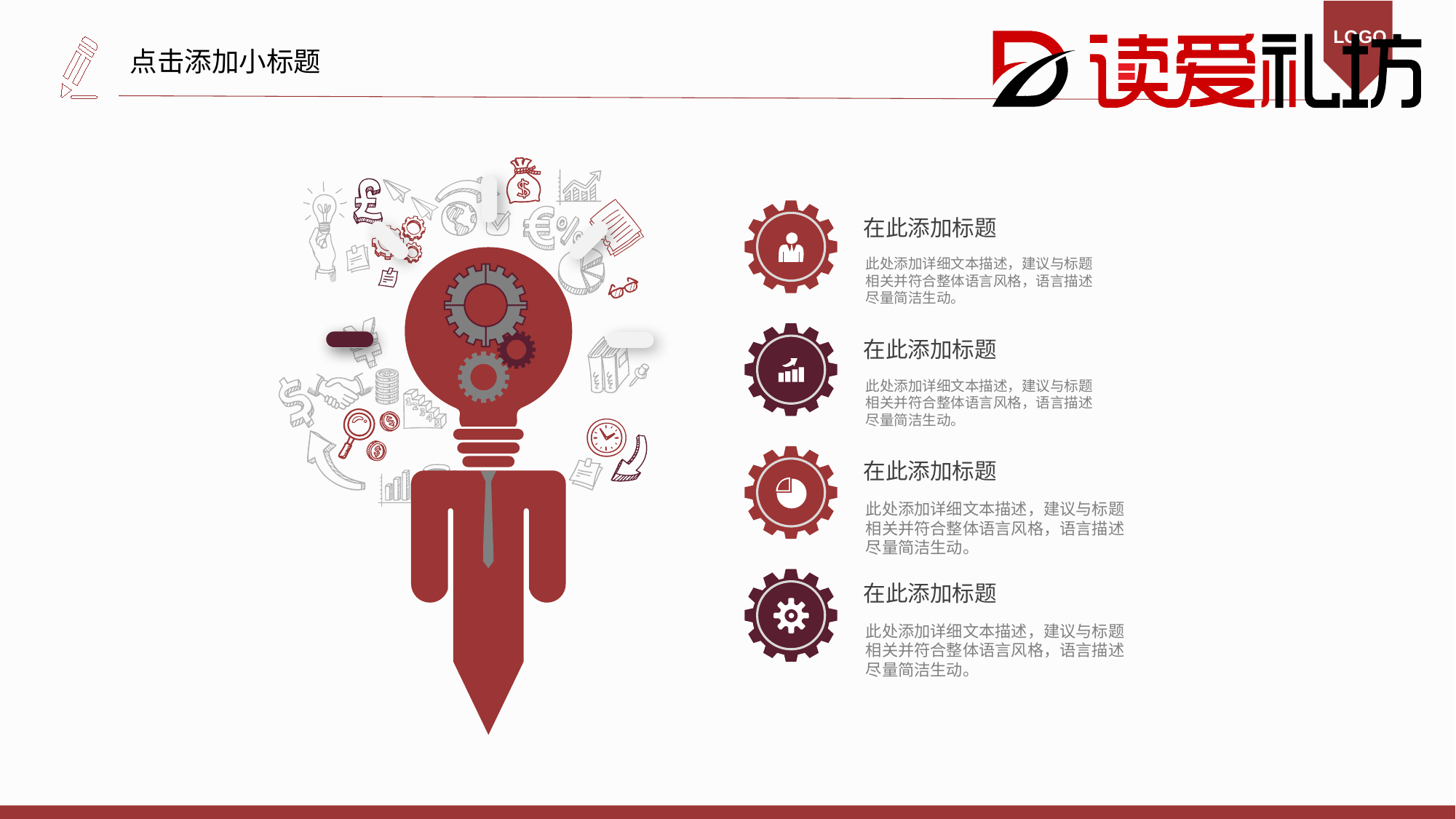

LOGO

点击添加小标题

在此添加标题

此处添加详细文本描述，建议与标题相关并符合整体语言风格，语言描述尽量简洁生动。

在此添加标题

此处添加详细文本描述，建议与标题相关并符合整体语言风格，语言描述尽量简洁生动。

在此添加标题

此处添加详细文本描述，建议与标题相关并符合整体语言风格，语言描述尽量简洁生动。

在此添加标题

此处添加详细文本描述，建议与标题相关并符合整体语言风格，语言描述尽量简洁生动。